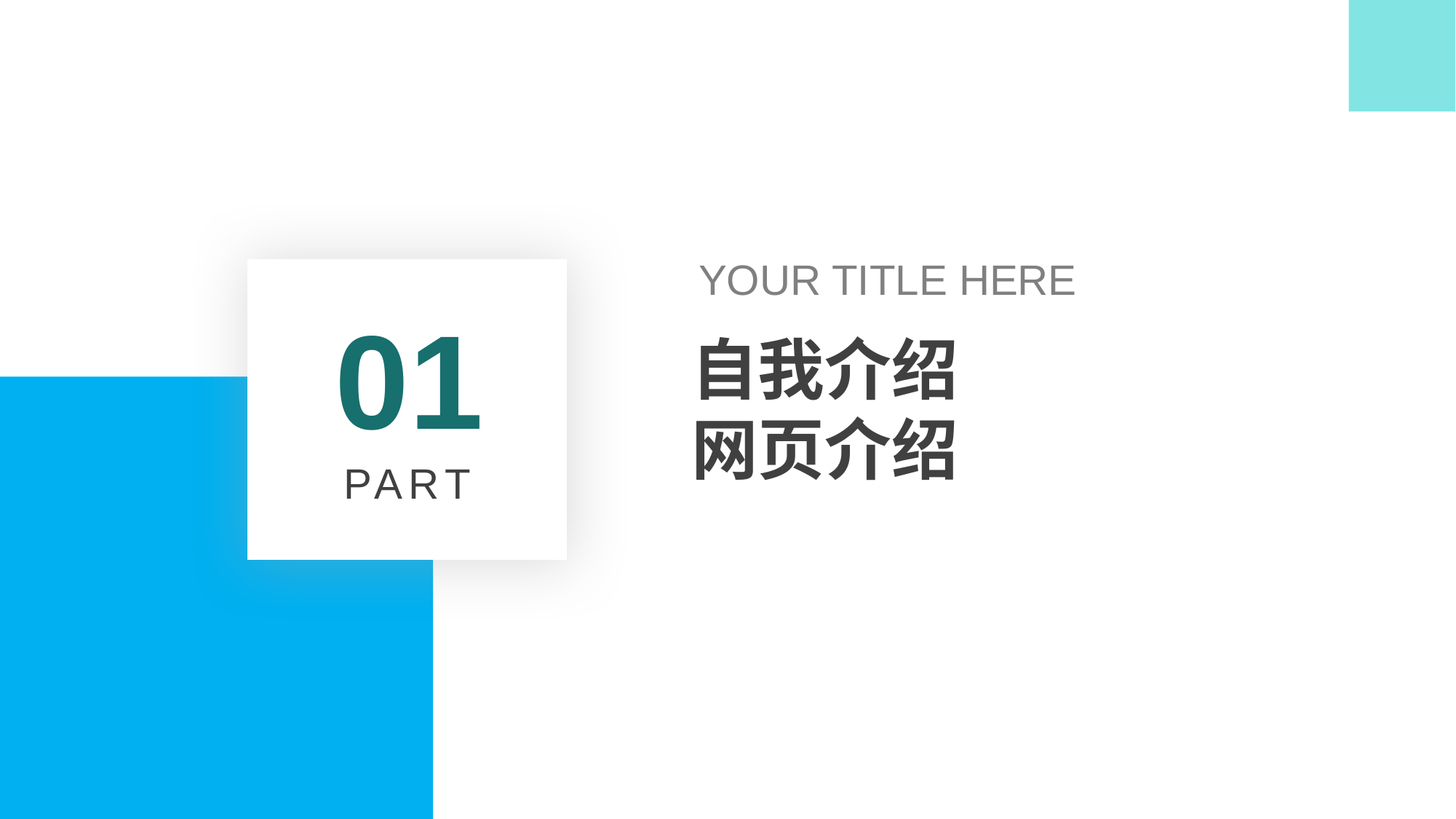

YOUR TITLE HERE

01
自我介绍
网页介绍

PART